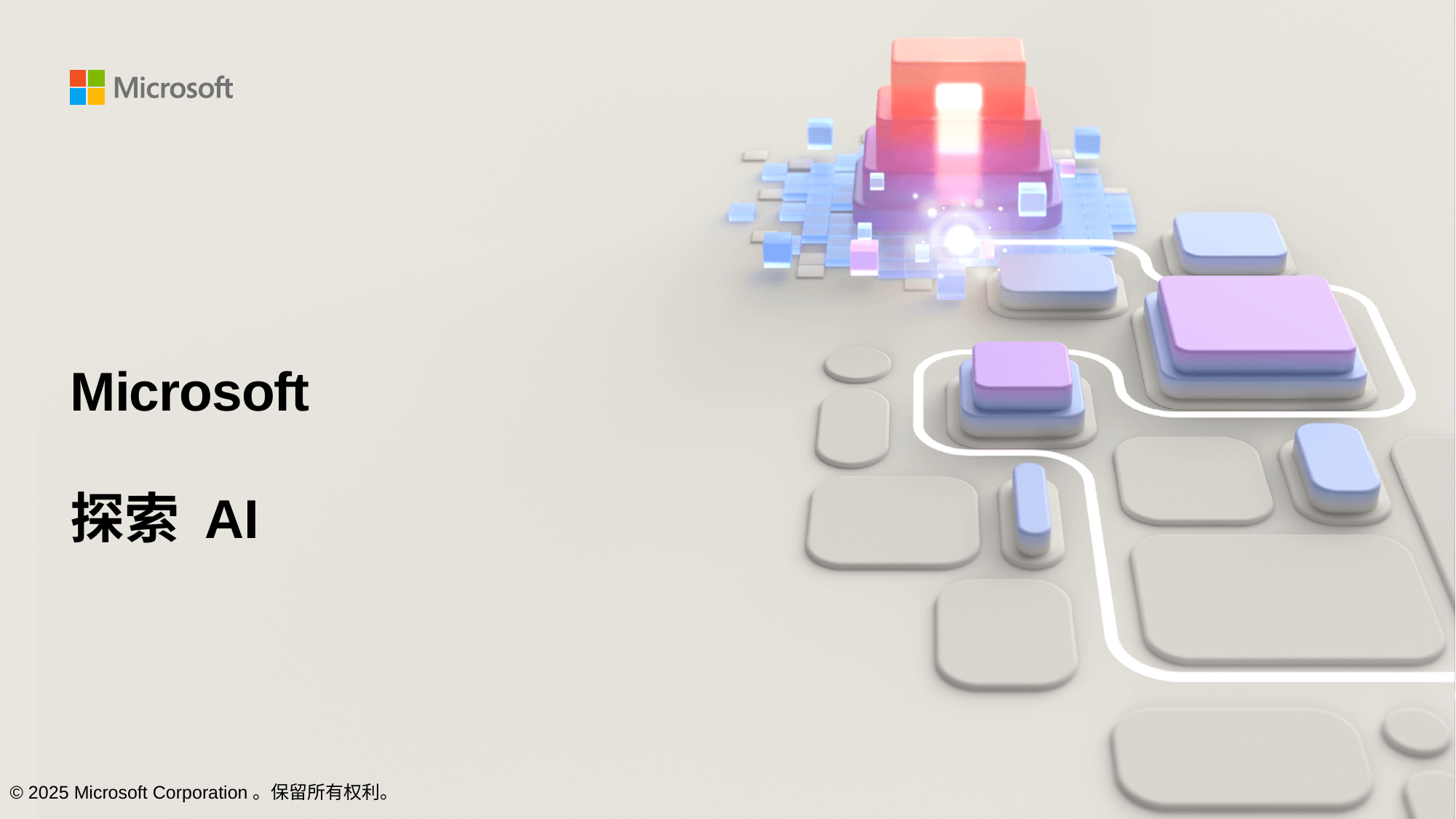

# Microsoft
探索 AI
© 2025 Microsoft Corporation。保留所有权利。